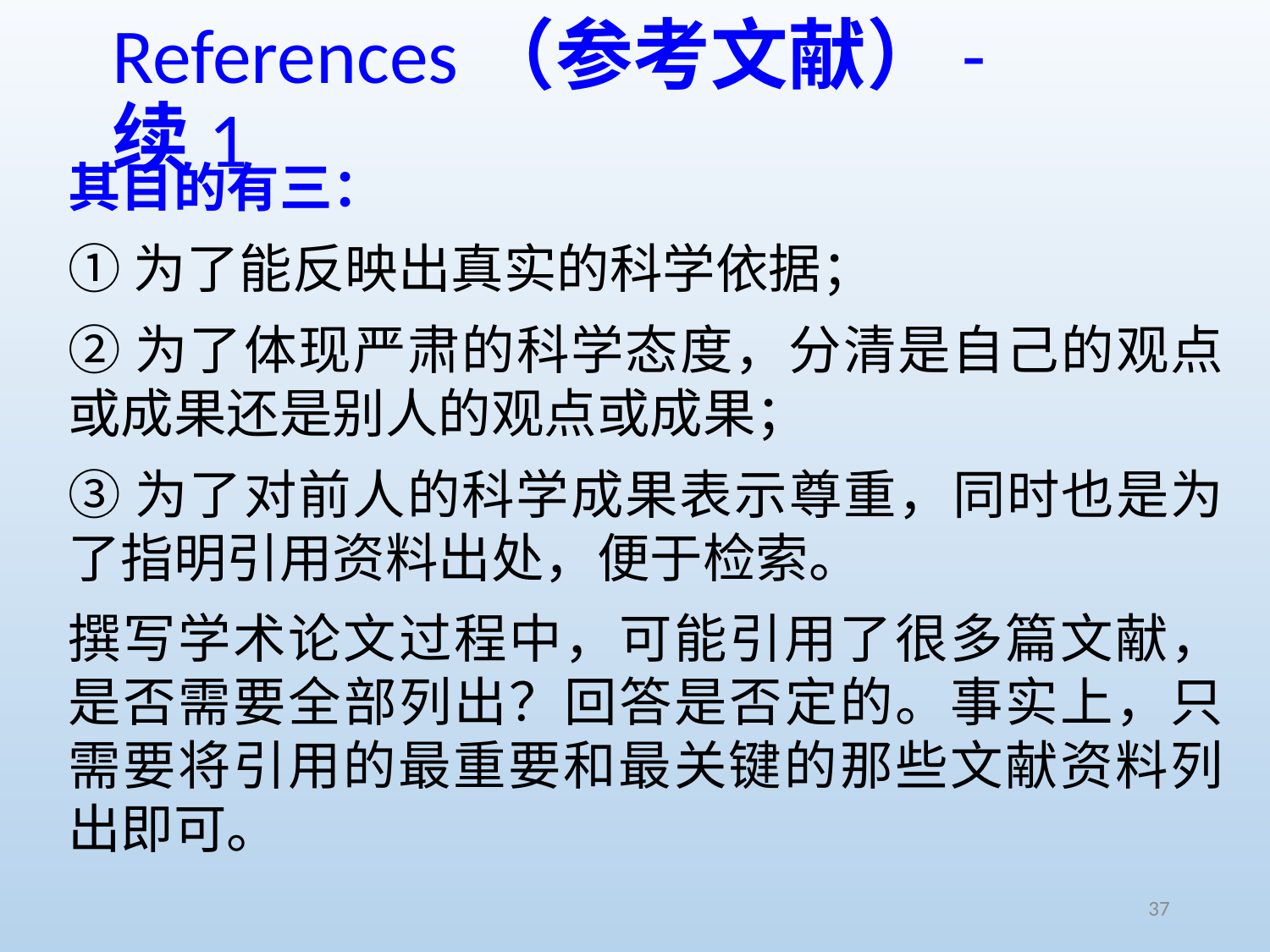

# References（参考文献）-续1
其目的有三：
①为了能反映出真实的科学依据；
②为了体现严肃的科学态度，分清是自己的观点或成果还是别人的观点或成果；
③为了对前人的科学成果表示尊重，同时也是为了指明引用资料出处，便于检索。
撰写学术论文过程中，可能引用了很多篇文献，是否需要全部列出？回答是否定的。事实上，只需要将引用的最重要和最关键的那些文献资料列出即可。
37